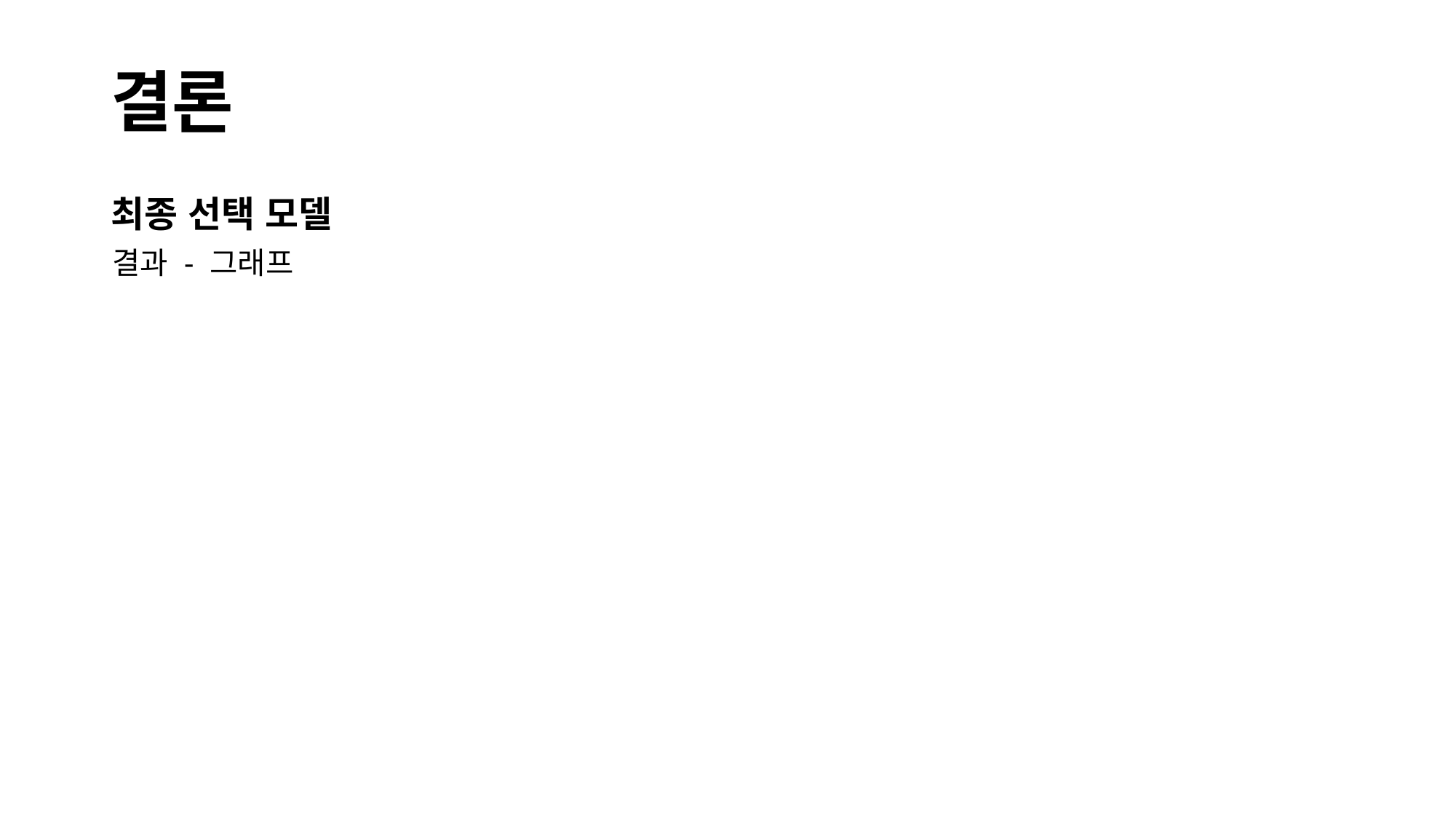

# 결론
최종 선택 모델
결과 - 그래프